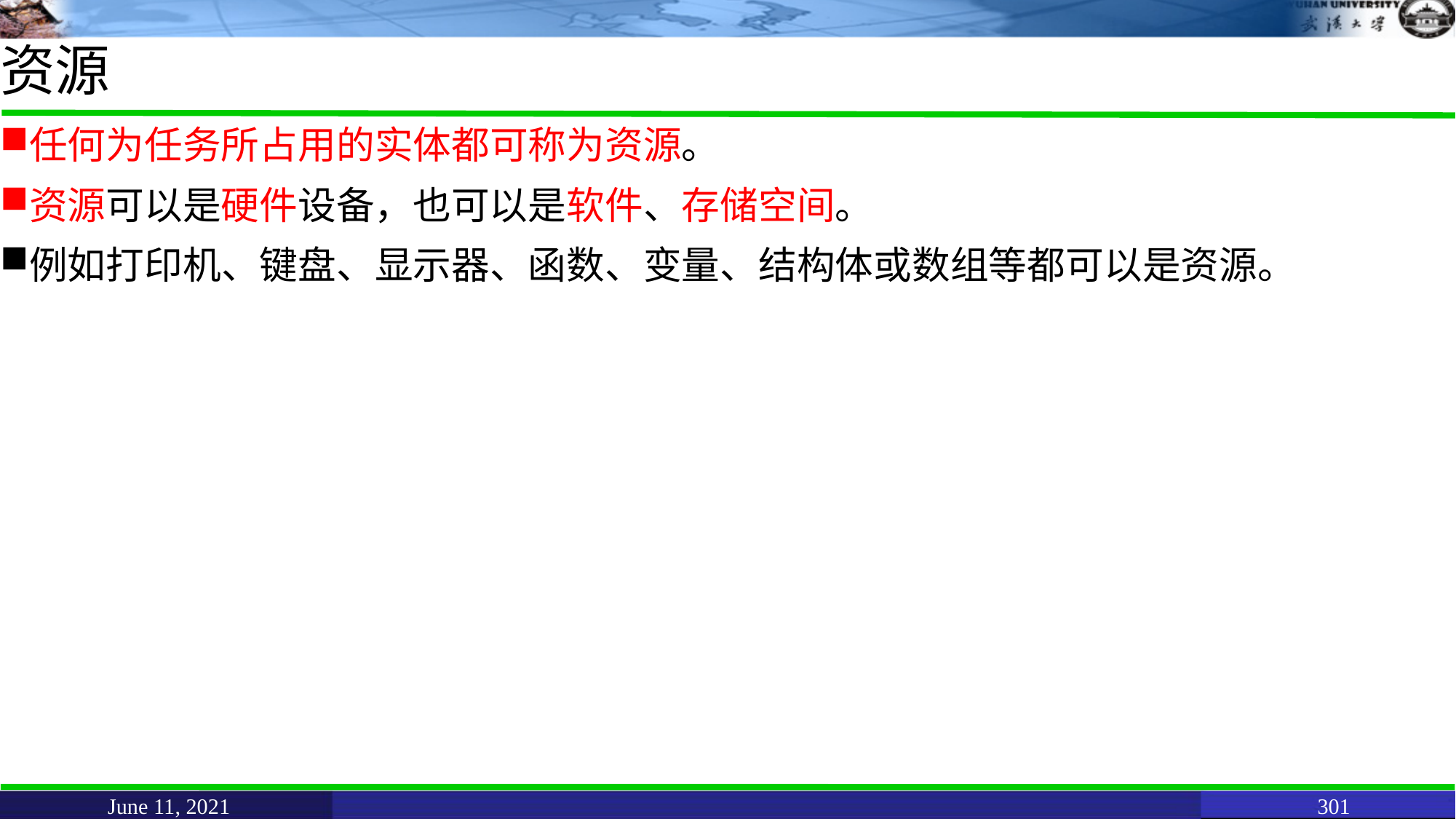

# 资源
任何为任务所占用的实体都可称为资源。
资源可以是硬件设备，也可以是软件、存储空间。
例如打印机、键盘、显示器、函数、变量、结构体或数组等都可以是资源。
June 11, 2021

301